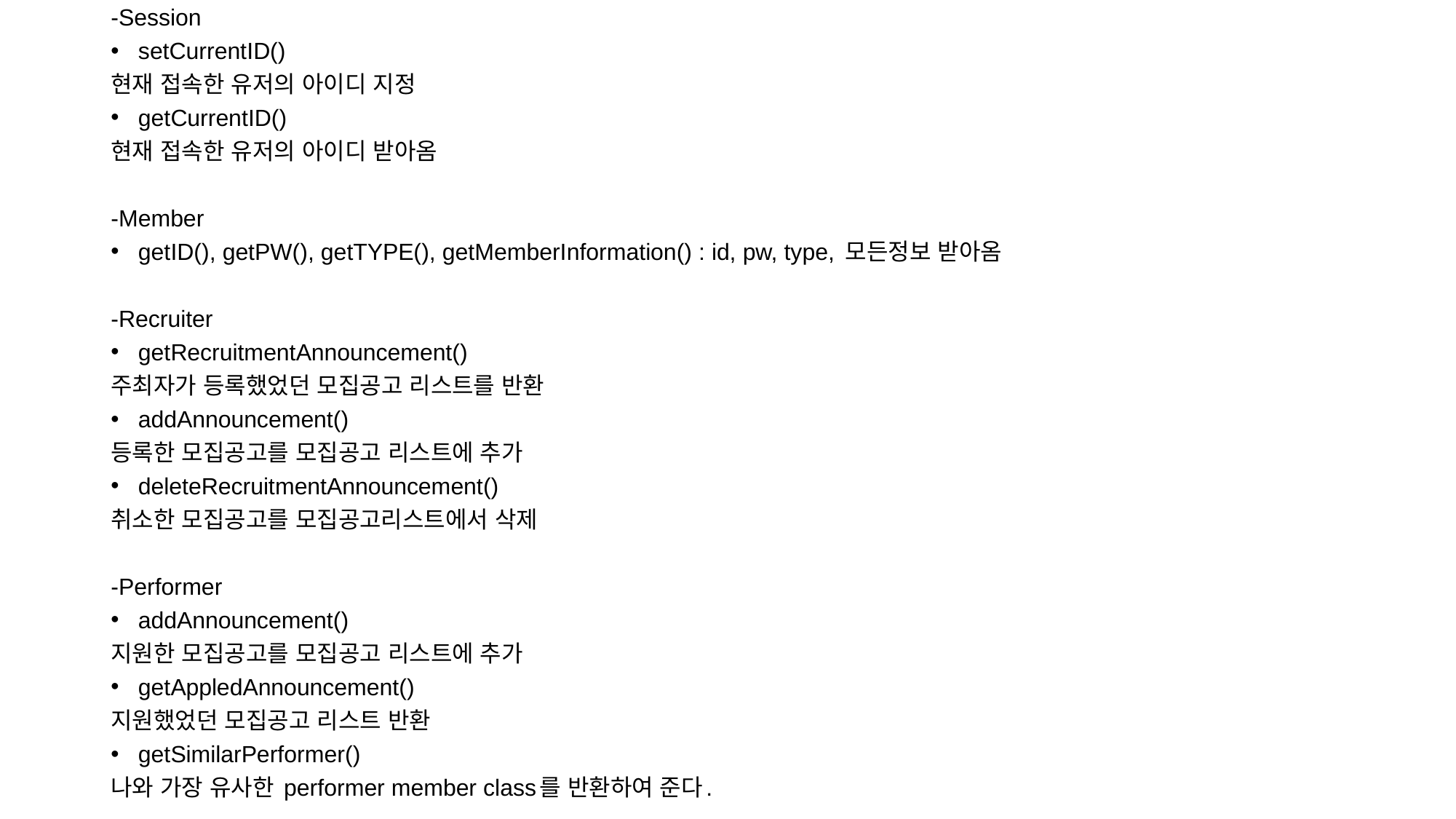

-Session
setCurrentID()
현재 접속한 유저의 아이디 지정
getCurrentID()
현재 접속한 유저의 아이디 받아옴

-Member
getID(), getPW(), getTYPE(), getMemberInformation() : id, pw, type, 모든정보 받아옴

-Recruiter
getRecruitmentAnnouncement()
주최자가 등록했었던 모집공고 리스트를 반환
addAnnouncement()
등록한 모집공고를 모집공고 리스트에 추가
deleteRecruitmentAnnouncement()
취소한 모집공고를 모집공고리스트에서 삭제

-Performer
addAnnouncement()
지원한 모집공고를 모집공고 리스트에 추가
getAppledAnnouncement()
지원했었던 모집공고 리스트 반환
getSimilarPerformer()
나와 가장 유사한 performer member class를 반환하여 준다.